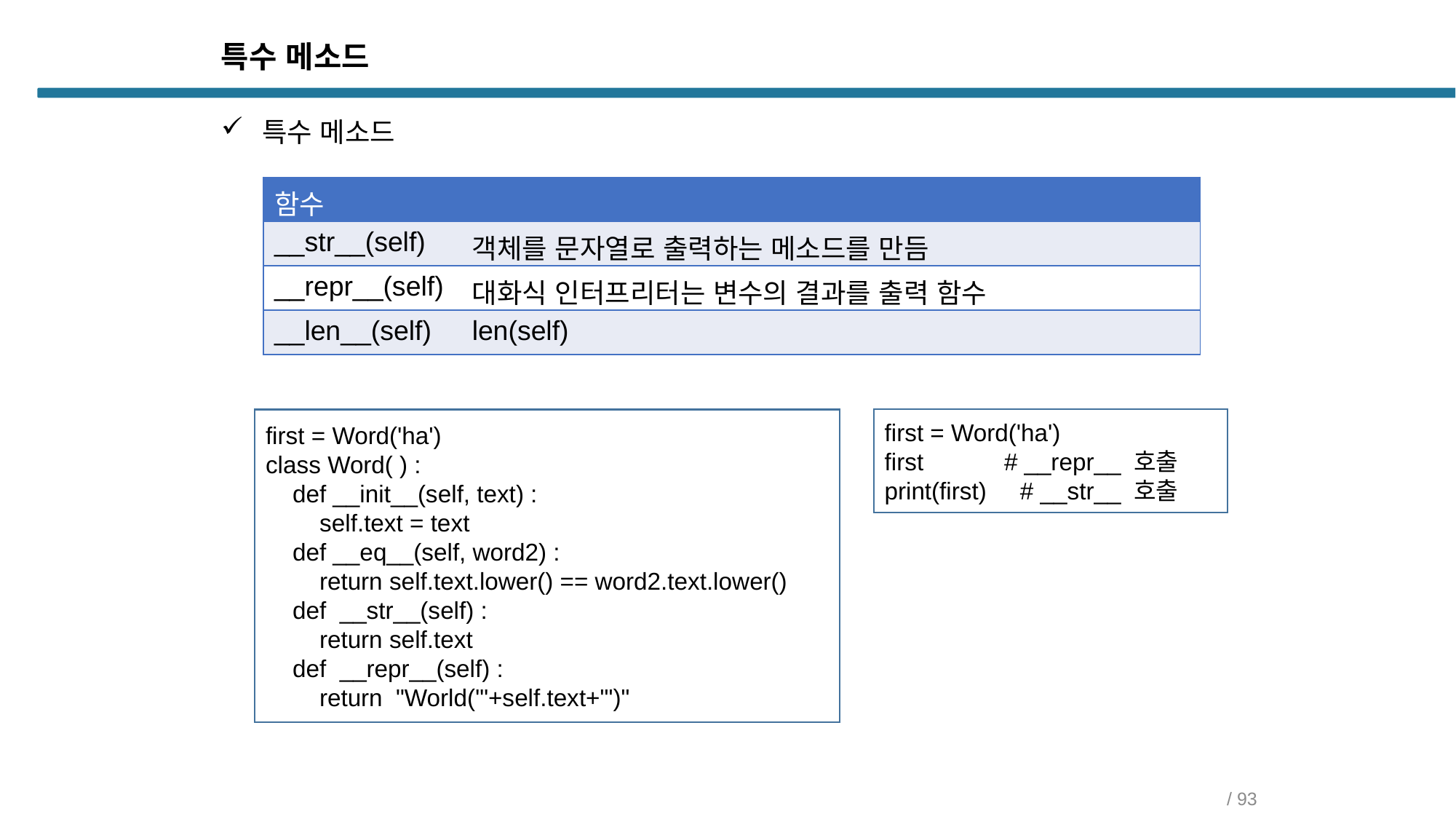

특수 메소드
특수 메소드
| 함수 |  |
| --- | --- |
| \_\_str\_\_(self) | 객체를 문자열로 출력하는 메소드를 만듬 |
| \_\_repr\_\_(self) | 대화식 인터프리터는 변수의 결과를 출력 함수 |
| \_\_len\_\_(self) | len(self) |

first = Word('ha')
first            # __repr__ 호출
print(first)     # __str__ 호출

first = Word('ha')
class Word( ) :
    def __init__(self, text) :
        self.text = text
    def __eq__(self, word2) :
        return self.text.lower() == word2.text.lower()
    def  __str__(self) :
        return self.text
    def  __repr__(self) :
        return  "World('"+self.text+"')"
/ 93